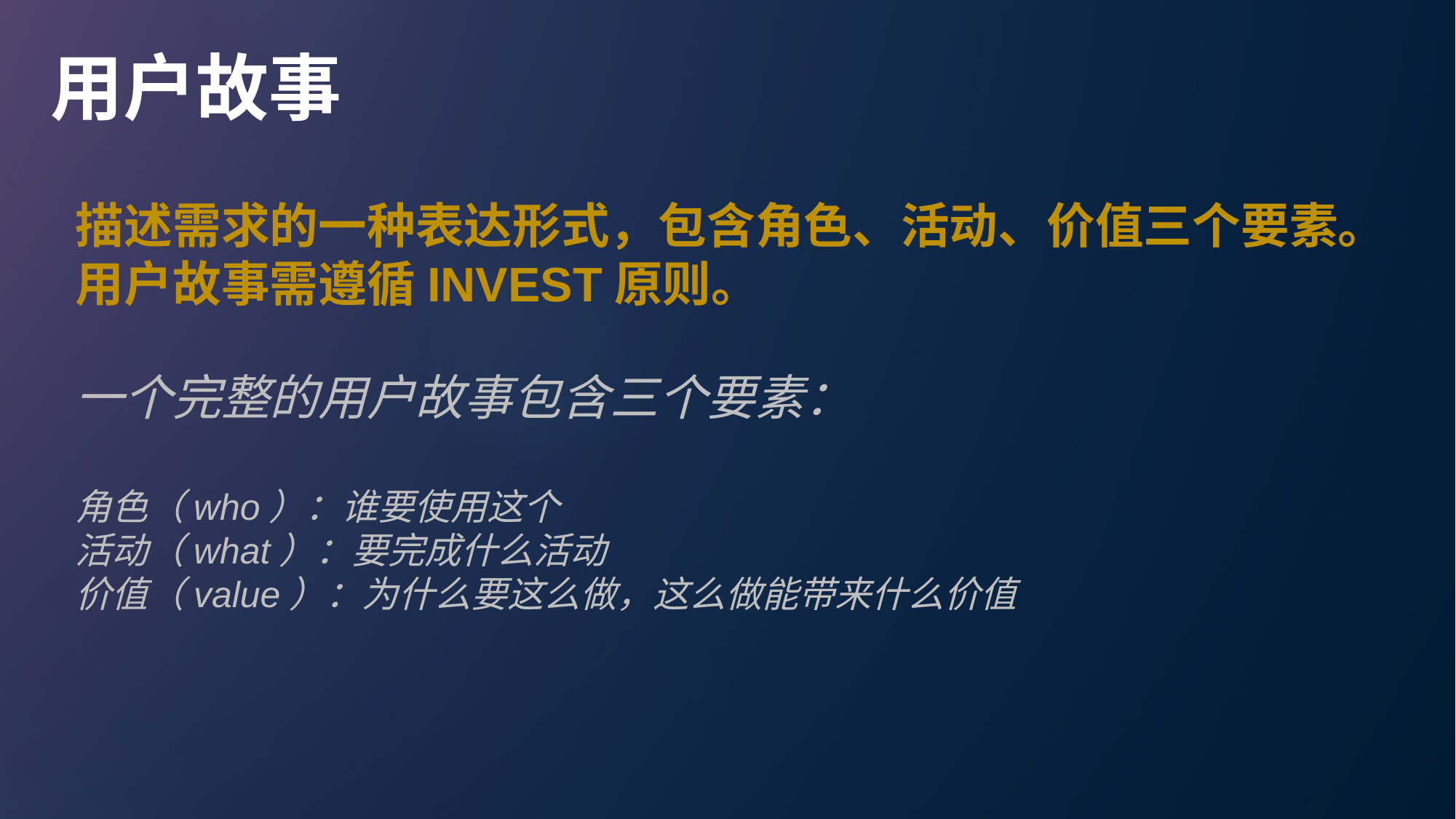

用户故事
描述需求的一种表达形式，包含角色、活动、价值三个要素。用户故事需遵循INVEST原则。
一个完整的用户故事包含三个要素：

角色（who）：谁要使用这个
活动（what）：要完成什么活动
价值（value）：为什么要这么做，这么做能带来什么价值